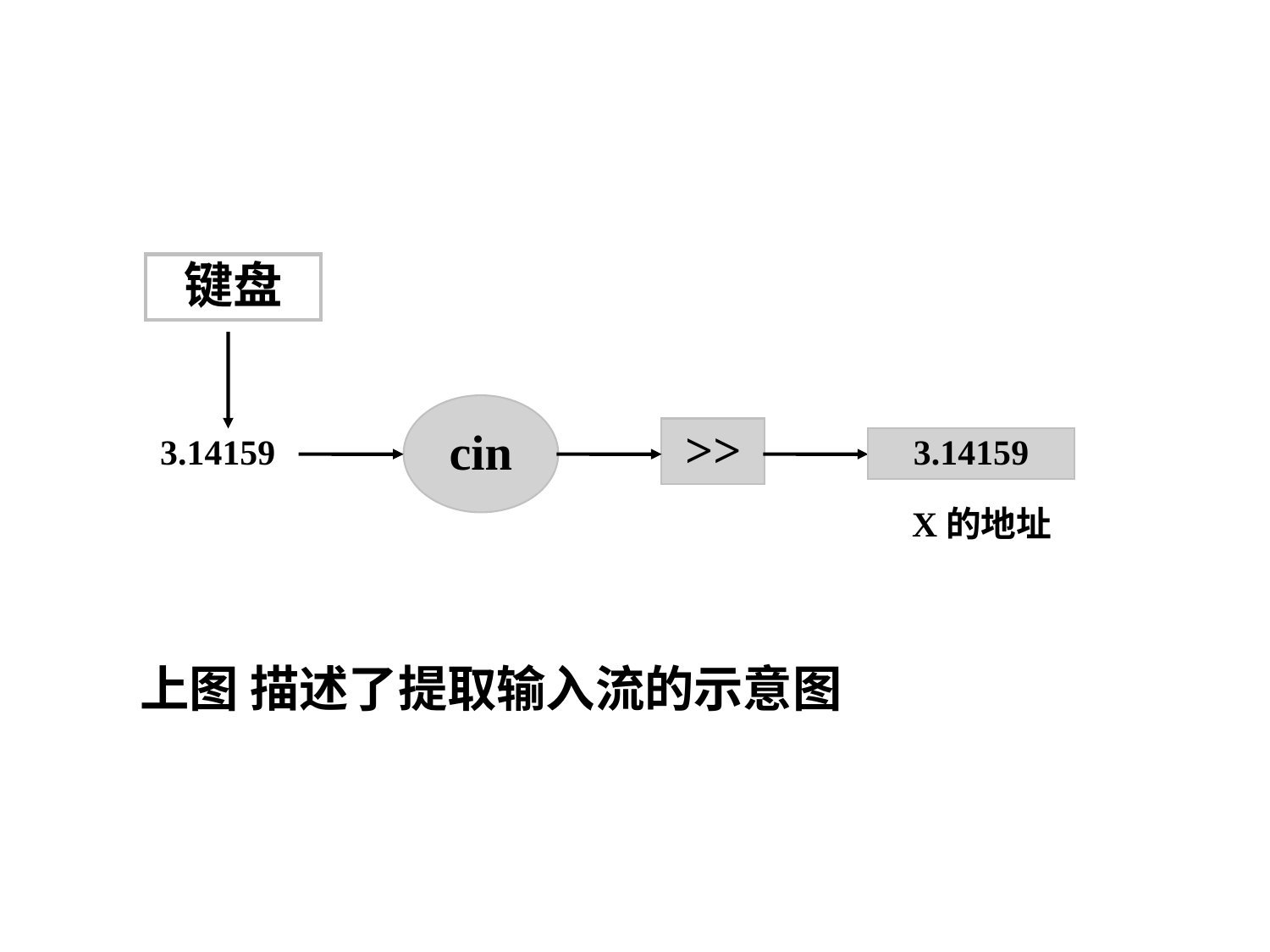

键盘

cin
>>
3.14159
3.14159

X的地址
	上图 描述了提取输入流的示意图